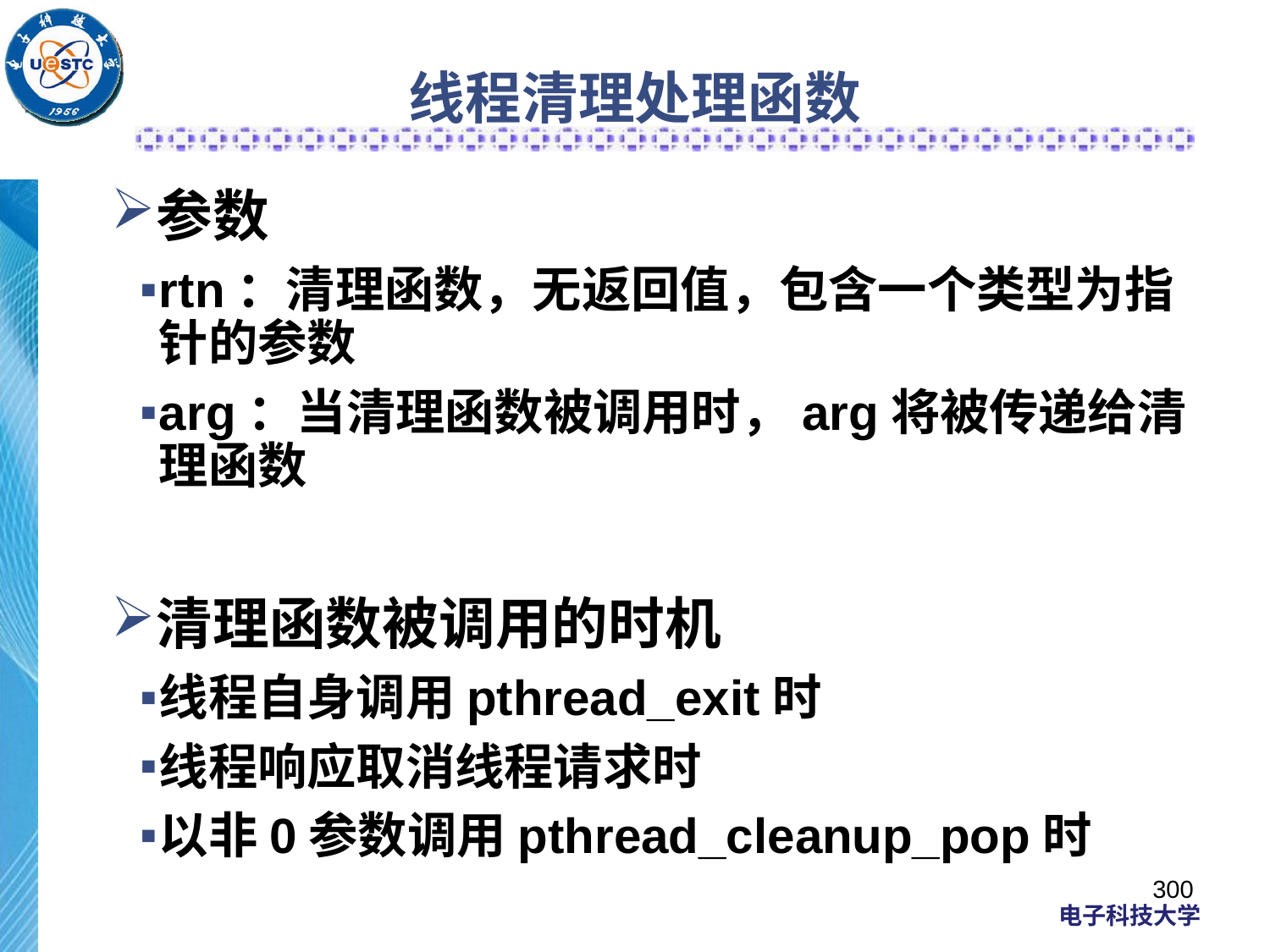

# 线程清理处理函数
参数
rtn：清理函数，无返回值，包含一个类型为指针的参数
arg：当清理函数被调用时，arg将被传递给清理函数

清理函数被调用的时机
线程自身调用pthread_exit时
线程响应取消线程请求时
以非0参数调用pthread_cleanup_pop时
300